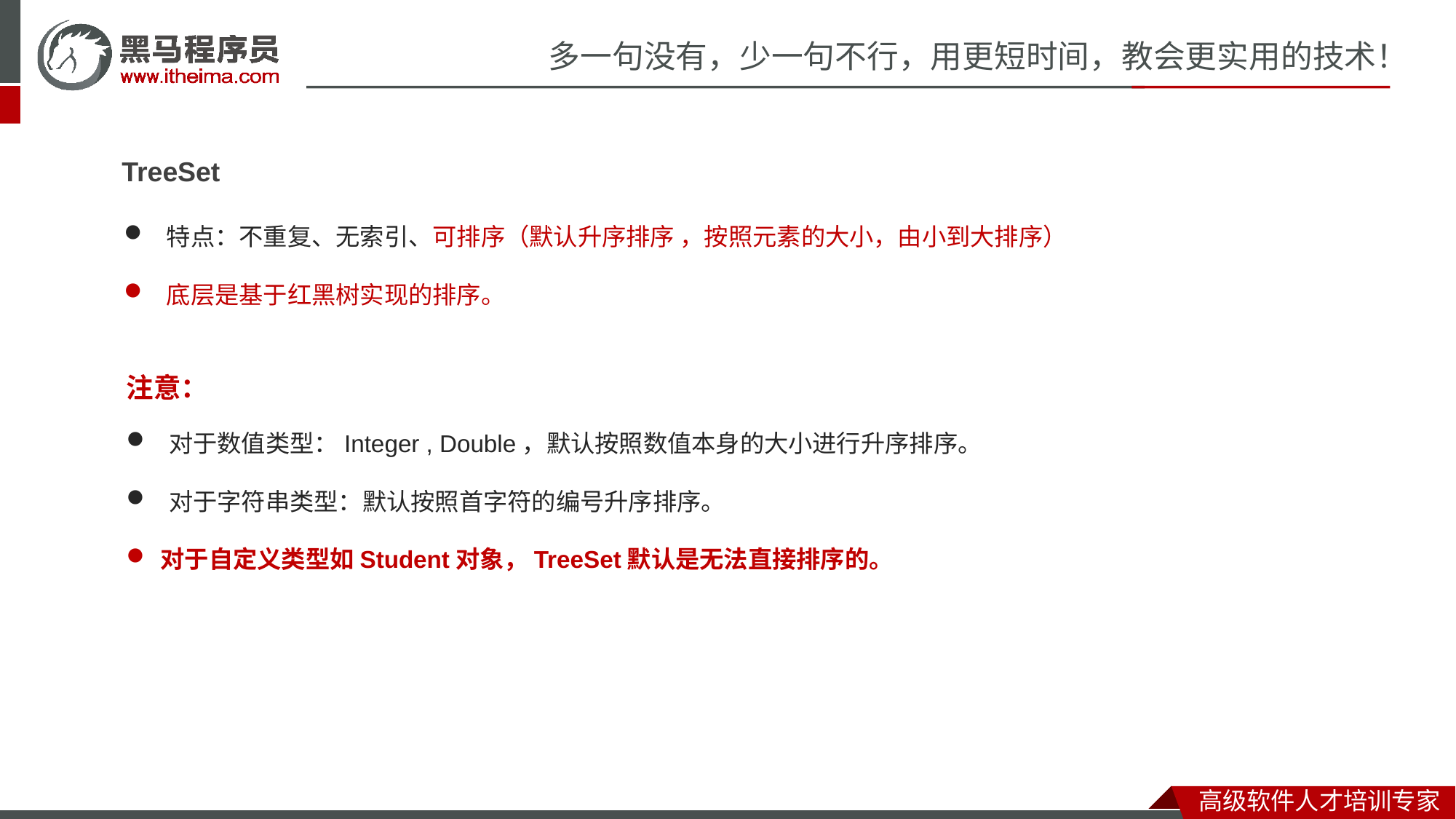

TreeSet
特点：不重复、无索引、可排序（默认升序排序 ，按照元素的大小，由小到大排序）
底层是基于红黑树实现的排序。

注意：
对于数值类型：Integer , Double，默认按照数值本身的大小进行升序排序。
对于字符串类型：默认按照首字符的编号升序排序。
对于自定义类型如Student对象，TreeSet默认是无法直接排序的。